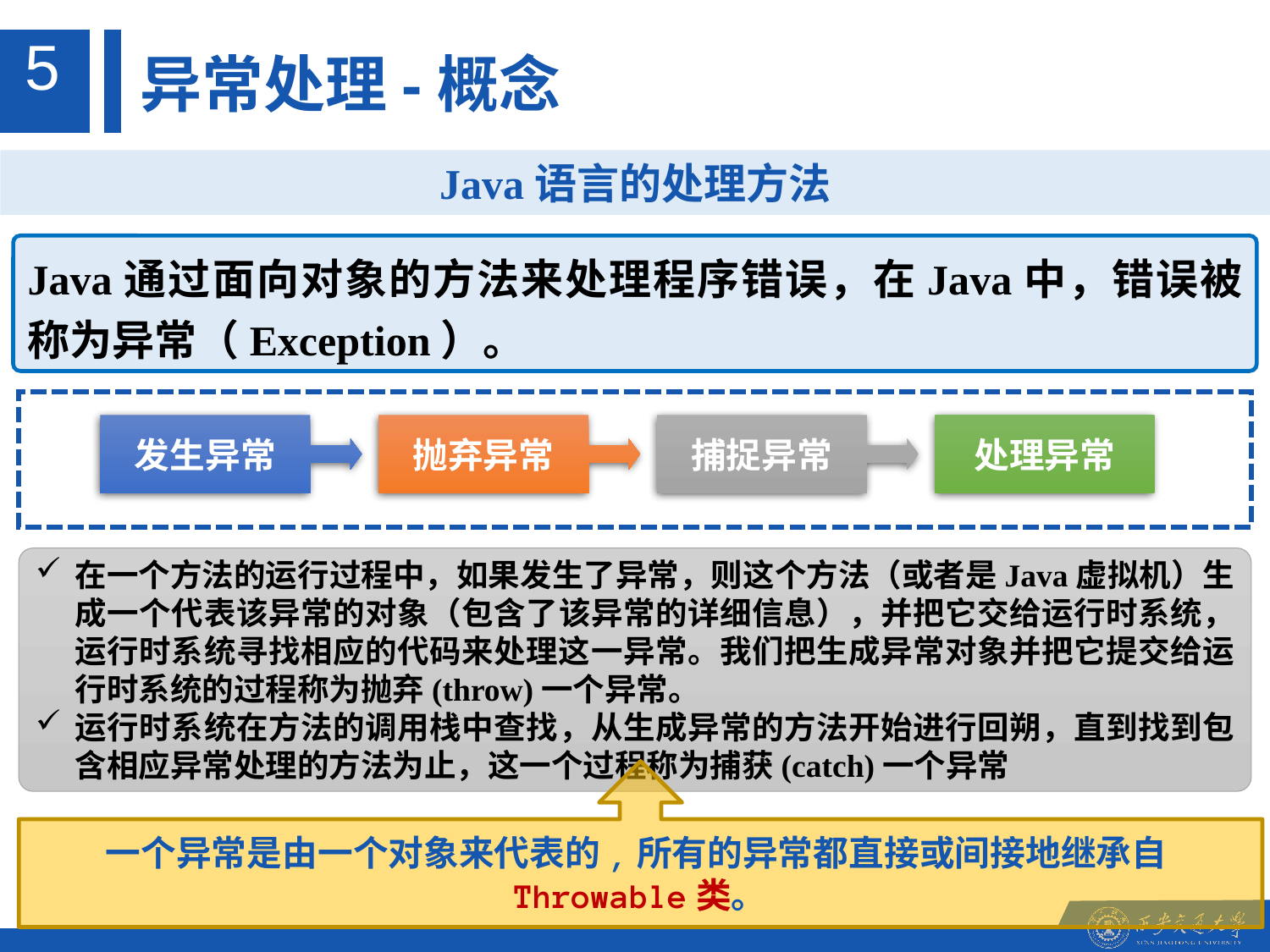

5
异常处理-概念
Java语言的处理方法
Java通过面向对象的方法来处理程序错误，在Java中，错误被称为异常（Exception）。

发生异常
抛弃异常
捕捉异常
处理异常
在一个方法的运行过程中，如果发生了异常，则这个方法（或者是Java虚拟机）生成一个代表该异常的对象（包含了该异常的详细信息），并把它交给运行时系统，运行时系统寻找相应的代码来处理这一异常。我们把生成异常对象并把它提交给运行时系统的过程称为抛弃(throw)一个异常。
运行时系统在方法的调用栈中查找，从生成异常的方法开始进行回朔，直到找到包含相应异常处理的方法为止，这一个过程称为捕获(catch)一个异常
一个异常是由一个对象来代表的,所有的异常都直接或间接地继承自Throwable类。